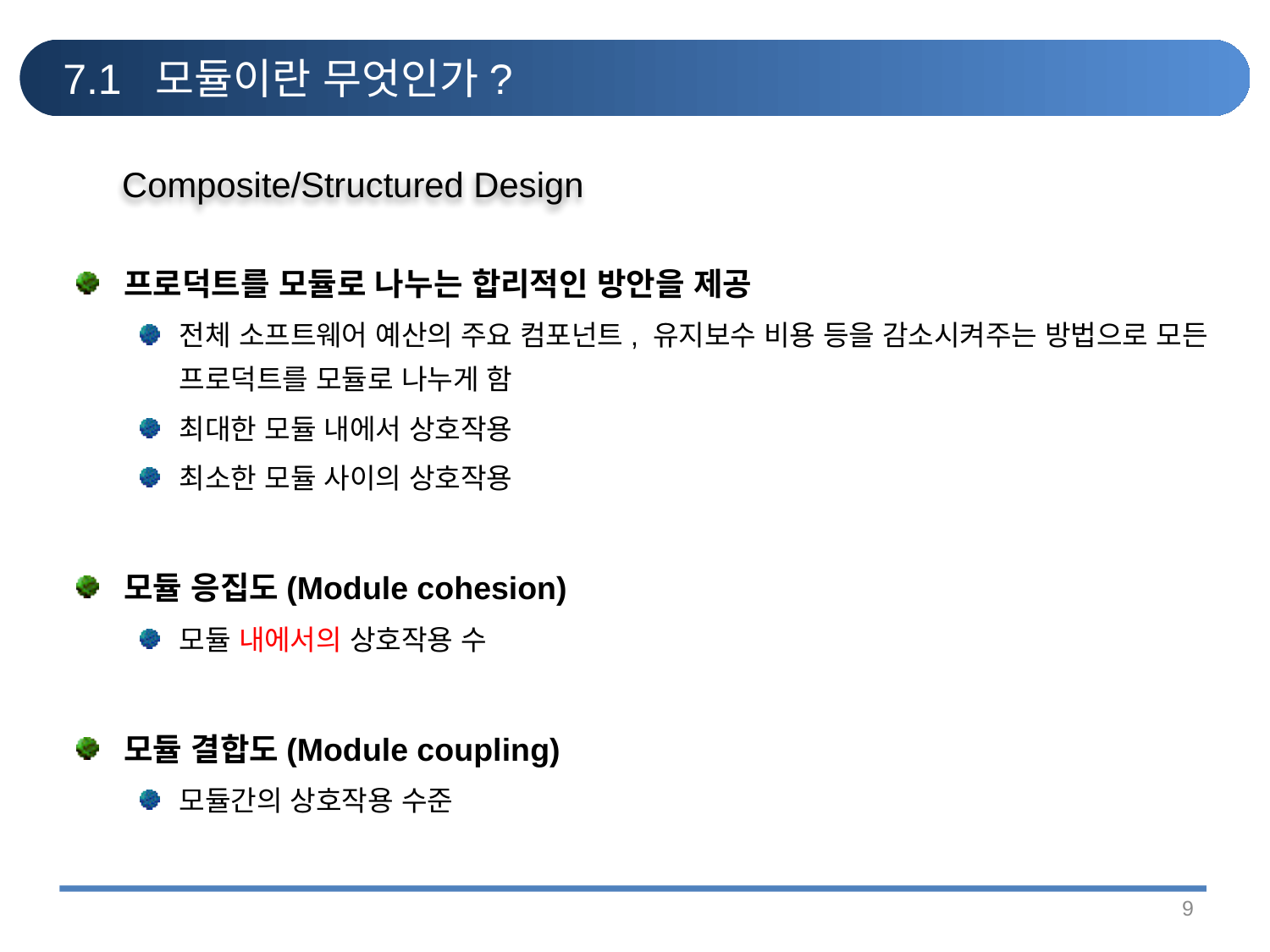

# 7.1  모듈이란 무엇인가?
Composite/Structured Design
프로덕트를 모듈로 나누는 합리적인 방안을 제공
전체 소프트웨어 예산의 주요 컴포넌트, 유지보수 비용 등을 감소시켜주는 방법으로 모든 프로덕트를 모듈로 나누게 함
최대한 모듈 내에서 상호작용
최소한 모듈 사이의 상호작용

모듈 응집도(Module cohesion)
모듈 내에서의 상호작용 수

모듈 결합도(Module coupling)
모듈간의 상호작용 수준
9